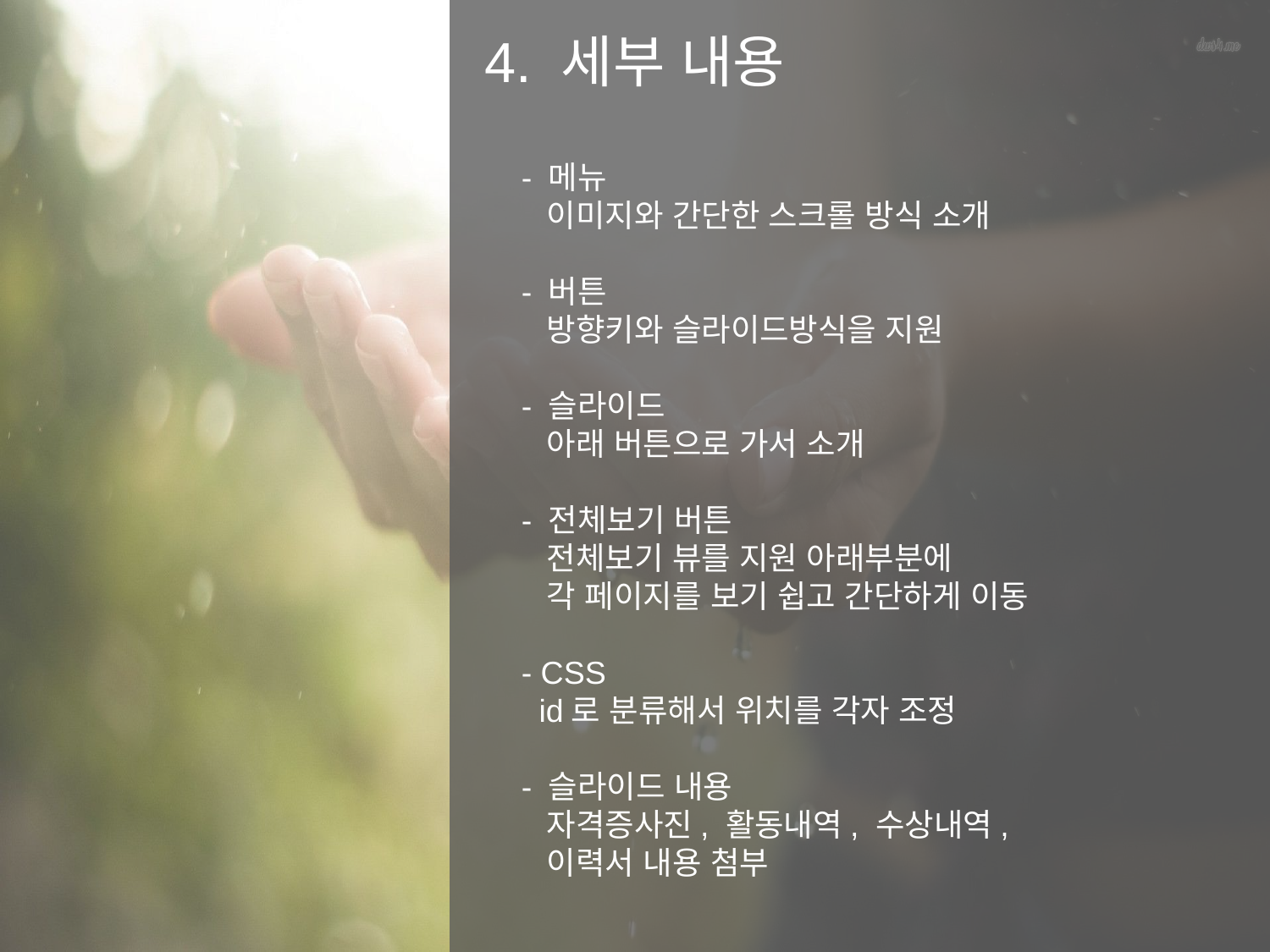

4. 세부 내용
 - 메뉴
   이미지와 간단한 스크롤 방식 소개

 - 버튼
   방향키와 슬라이드방식을 지원

 - 슬라이드
   아래 버튼으로 가서 소개

 - 전체보기 버튼
   전체보기 뷰를 지원 아래부분에
   각 페이지를 보기 쉽고 간단하게 이동

 - CSS
   id로 분류해서 위치를 각자 조정

 - 슬라이드 내용
   자격증사진, 활동내역, 수상내역,
   이력서 내용 첨부